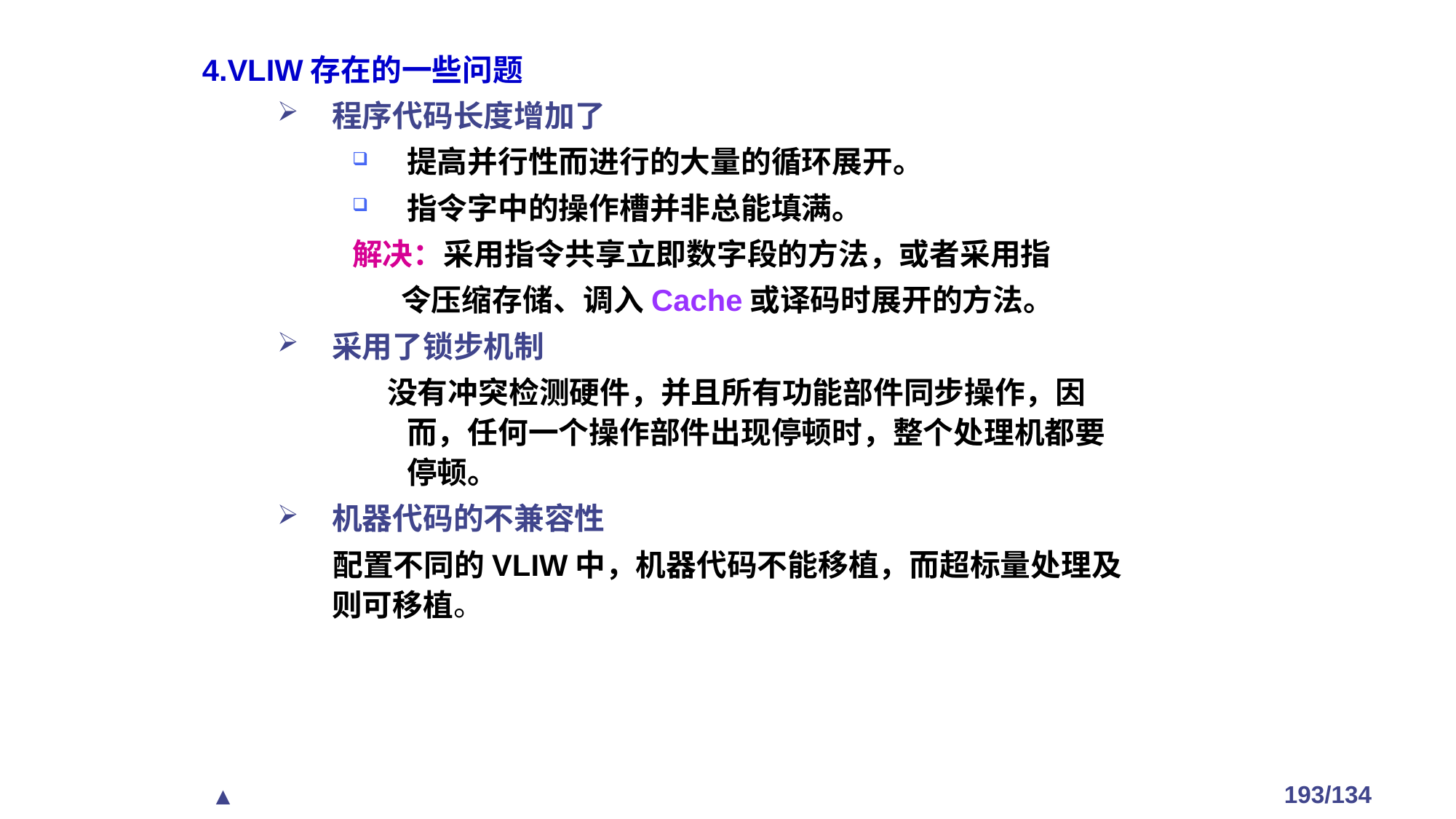

4.VLIW存在的一些问题
程序代码长度增加了
提高并行性而进行的大量的循环展开。
指令字中的操作槽并非总能填满。
解决：采用指令共享立即数字段的方法，或者采用指
      令压缩存储、调入Cache或译码时展开的方法。
采用了锁步机制
    没有冲突检测硬件，并且所有功能部件同步操作，因而，任何一个操作部件出现停顿时，整个处理机都要停顿。
机器代码的不兼容性
       配置不同的VLIW中，机器代码不能移植，而超标量处理及则可移植。